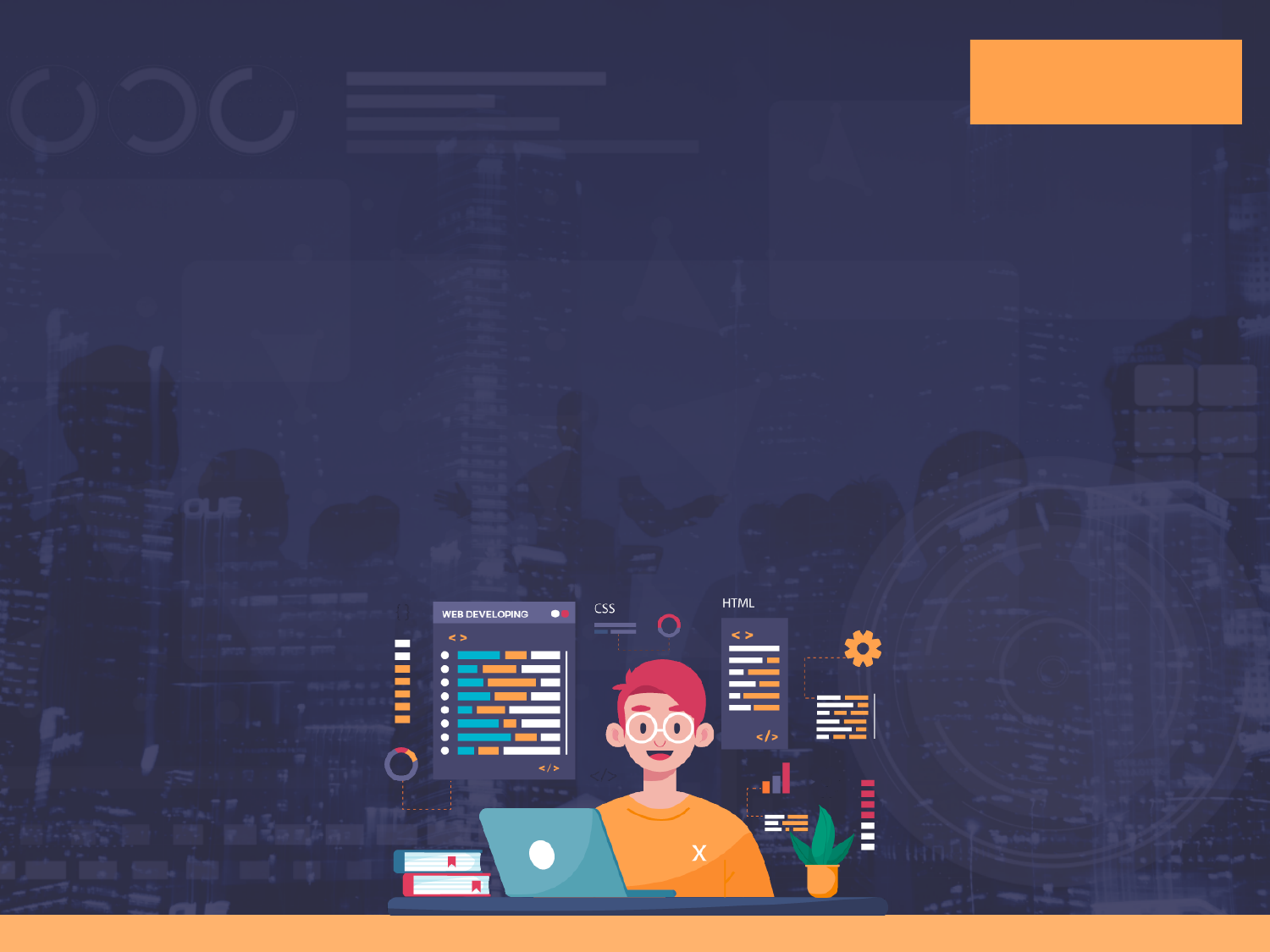

웹 서버 구축
20195244 정민재

동방삼룡 순위 매기기
한중일 카테고리별 문화 학습 및 비교 웹사이트